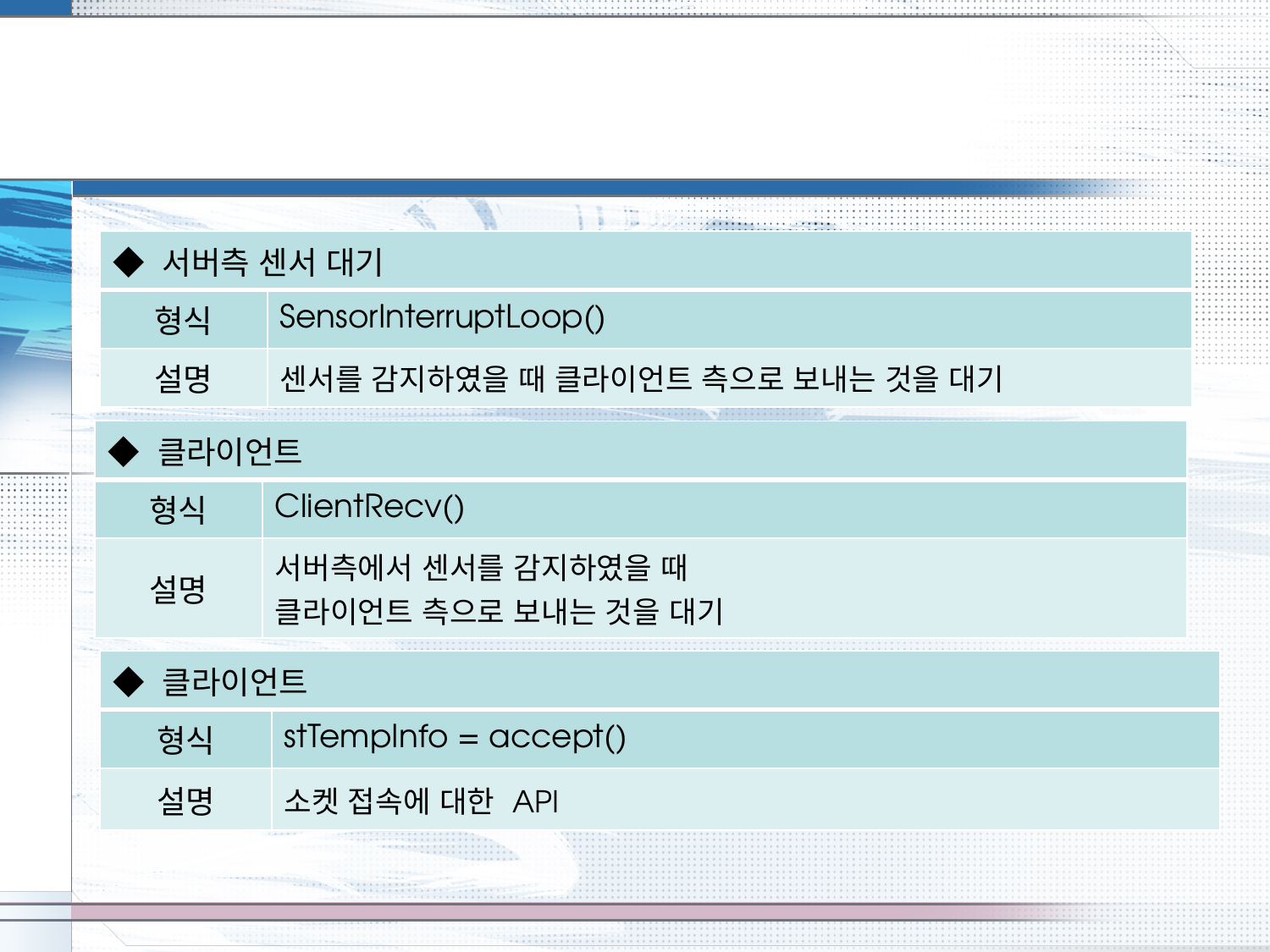

#
| ◆ 서버측 센서 대기 |  |
| --- | --- |
| 형식 | SensorInterruptLoop() |
| 설명 | 센서를 감지하였을 때 클라이언트 측으로 보내는 것을 대기 |
| ◆ 클라이언트 |  |
| --- | --- |
| 형식 | ClientRecv() |
| 설명 | 서버측에서 센서를 감지하였을 때 클라이언트 측으로 보내는 것을 대기 |
| ◆ 클라이언트 |  |
| --- | --- |
| 형식 | stTempInfo = accept() |
| 설명 | 소켓 접속에 대한 API |